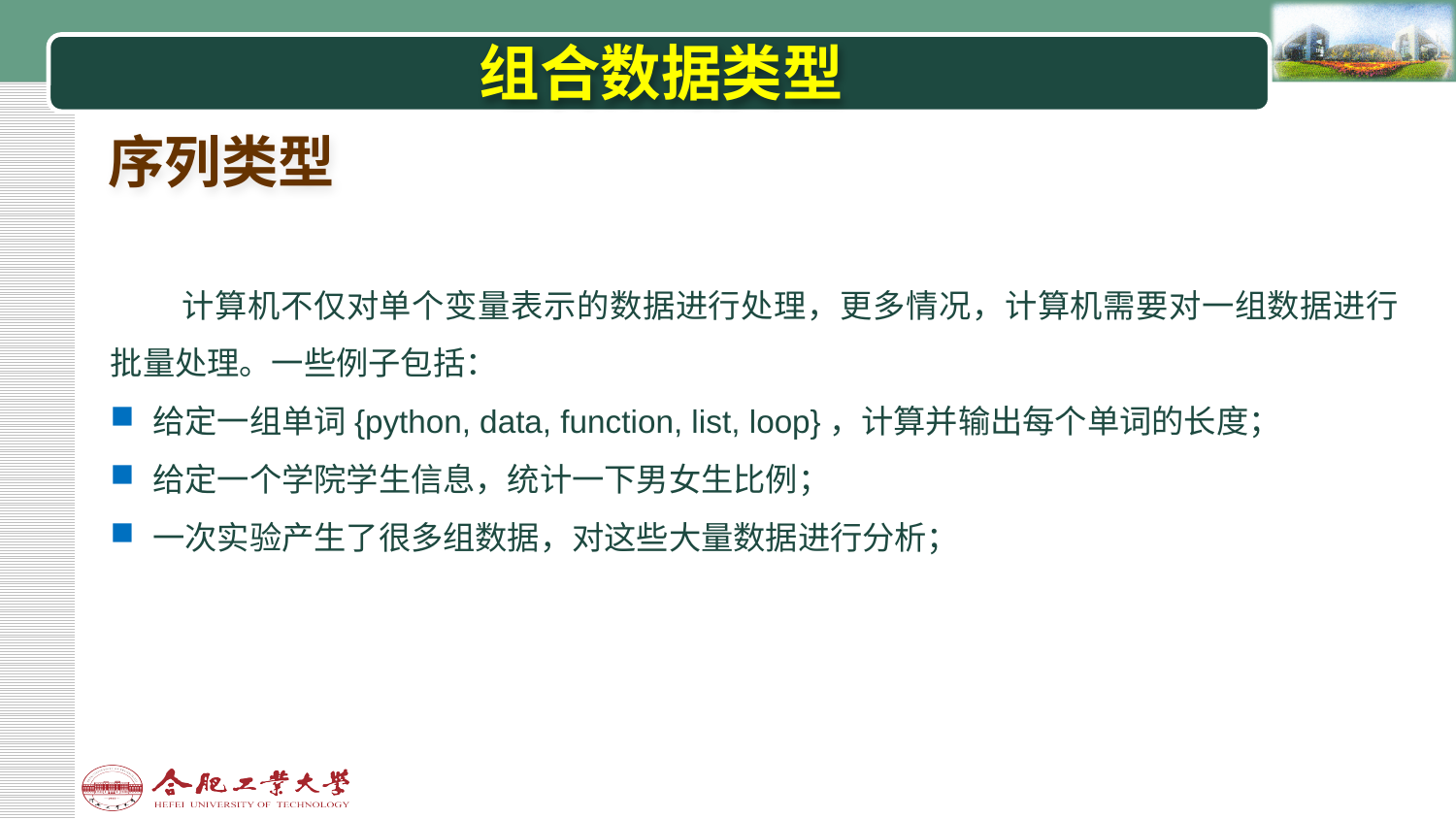

# 组合数据类型
序列类型
计算机不仅对单个变量表示的数据进行处理，更多情况，计算机需要对一组数据进行批量处理。一些例子包括：
给定一组单词{python, data, function, list, loop}，计算并输出每个单词的长度；
给定一个学院学生信息，统计一下男女生比例；
一次实验产生了很多组数据，对这些大量数据进行分析；